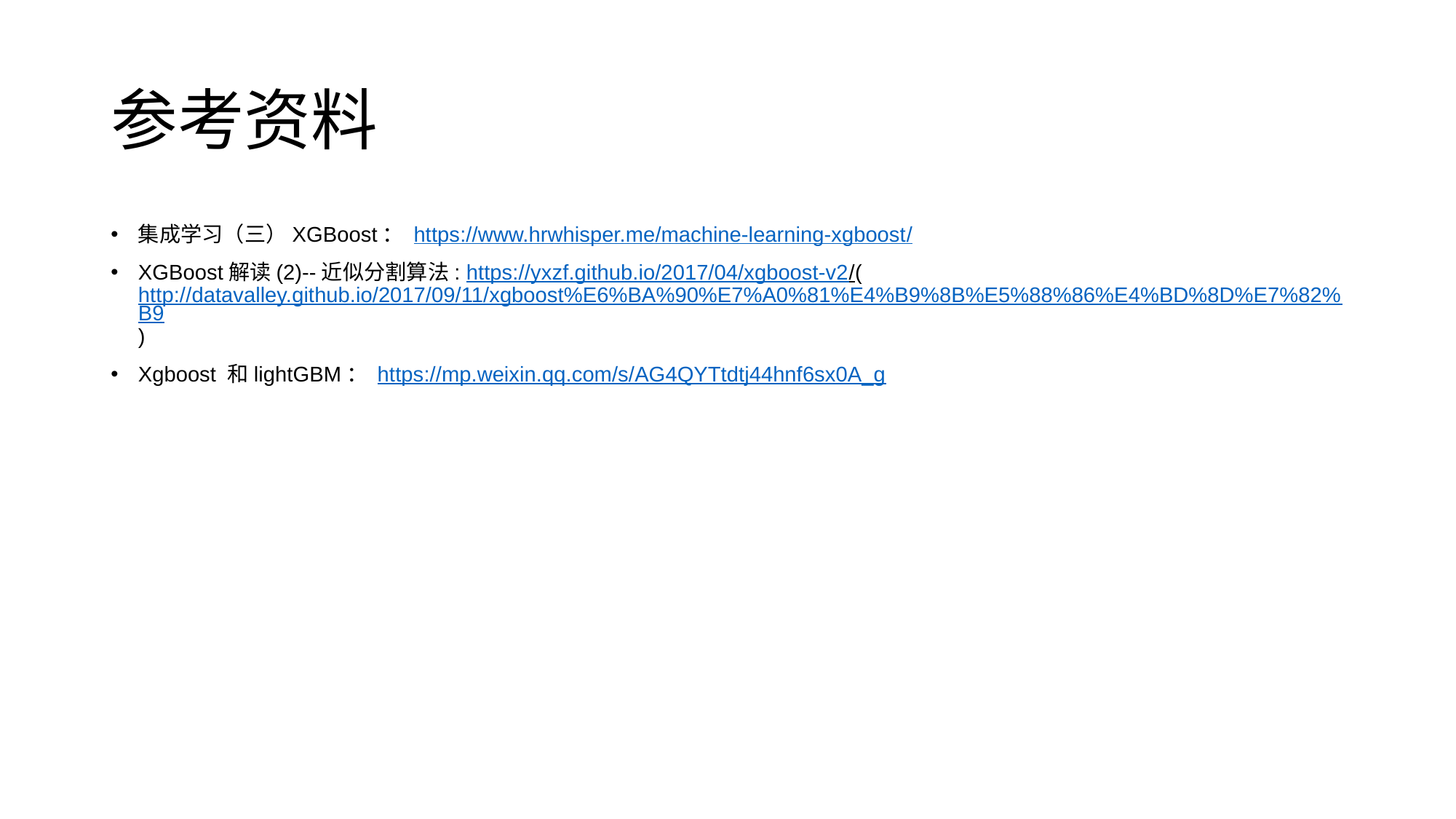

# 参考资料
集成学习（三）XGBoost： https://www.hrwhisper.me/machine-learning-xgboost/
XGBoost解读(2)--近似分割算法: https://yxzf.github.io/2017/04/xgboost-v2/(http://datavalley.github.io/2017/09/11/xgboost%E6%BA%90%E7%A0%81%E4%B9%8B%E5%88%86%E4%BD%8D%E7%82%B9)
Xgboost 和lightGBM： https://mp.weixin.qq.com/s/AG4QYTtdtj44hnf6sx0A_g